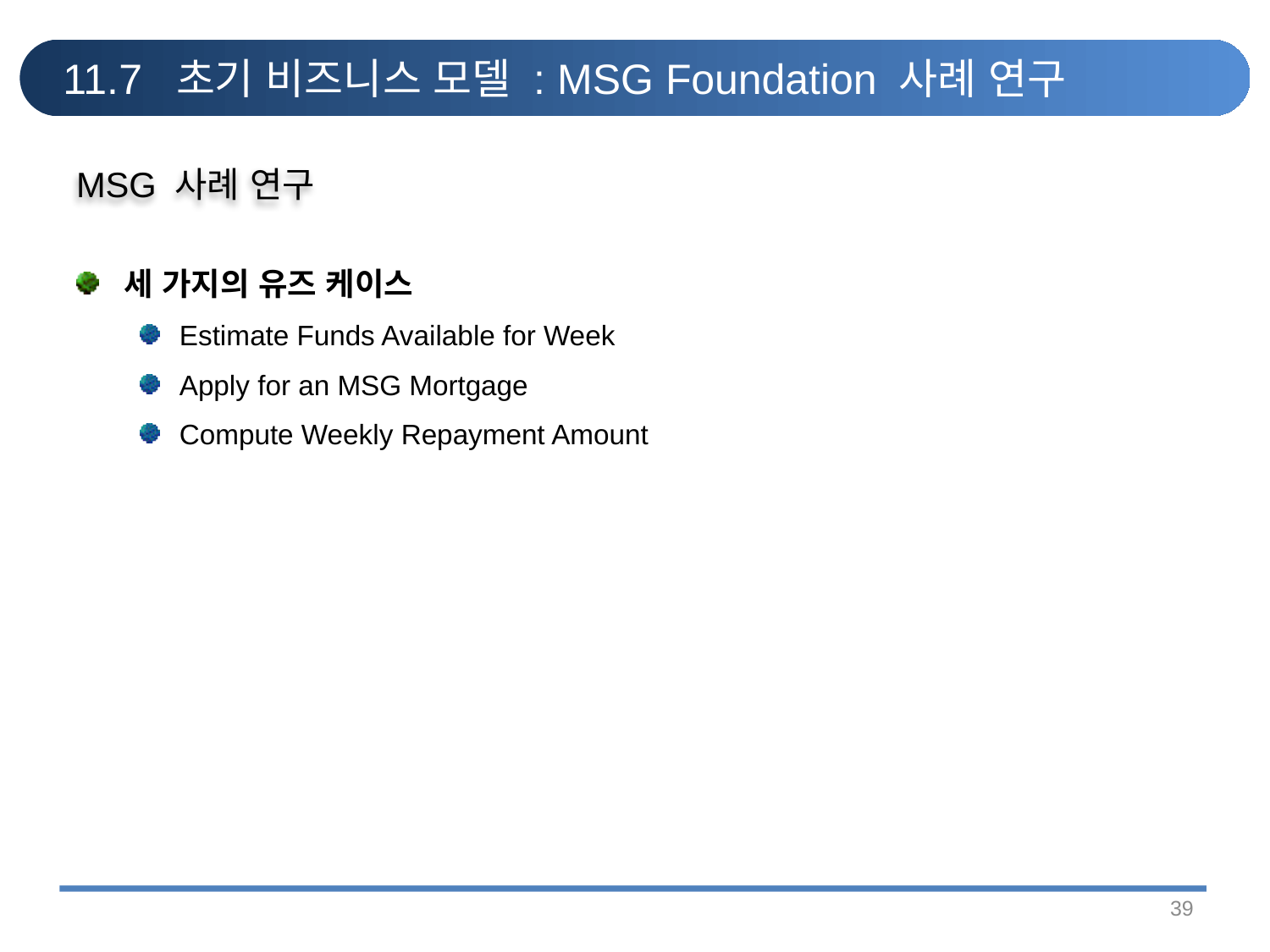

# 11.7  초기 비즈니스 모델 : MSG Foundation 사례 연구
MSG 사례 연구
세 가지의 유즈 케이스
Estimate Funds Available for Week
Apply for an MSG Mortgage
Compute Weekly Repayment Amount

39